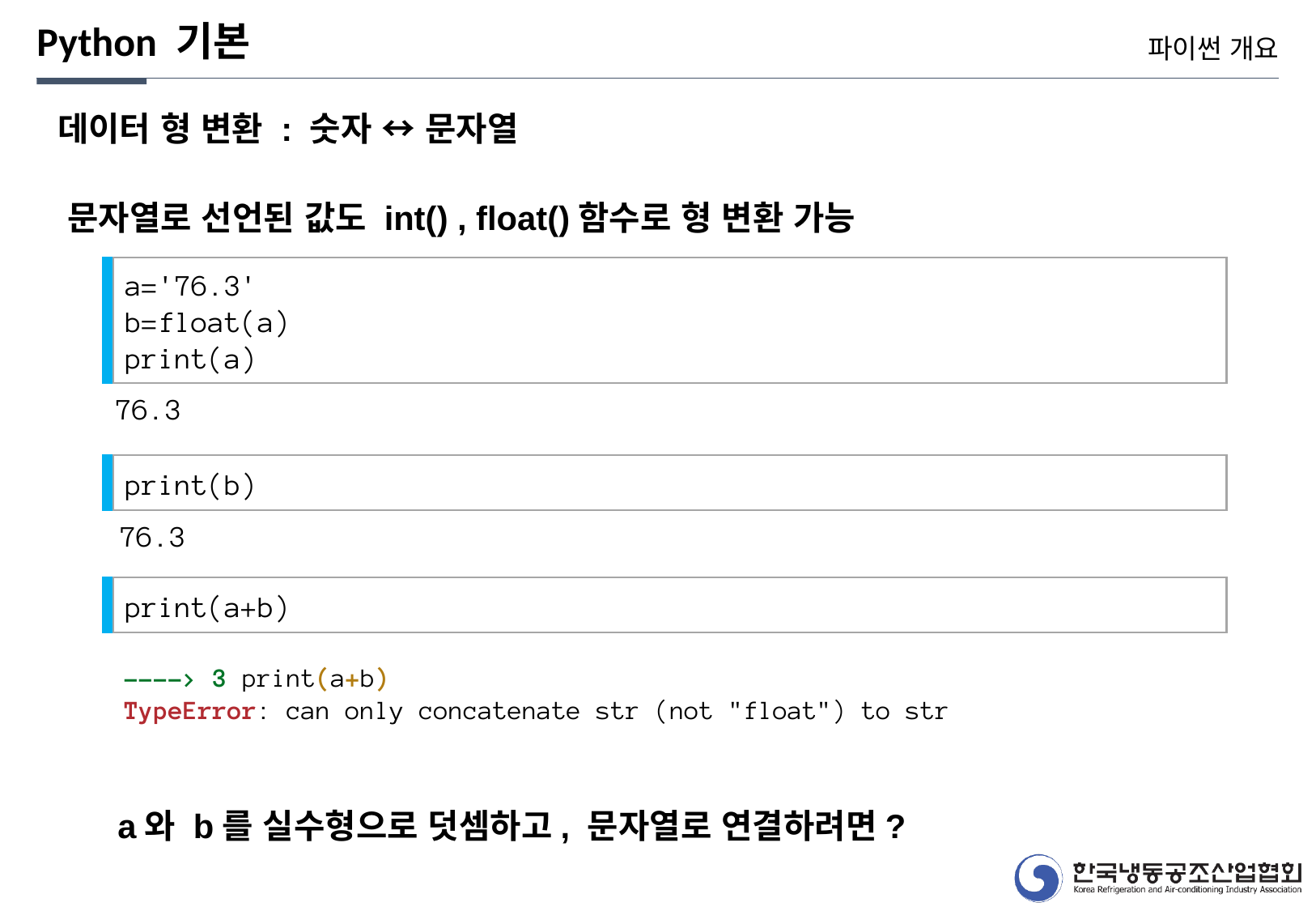

Python 기본
파이썬 개요
데이터 형 변환 : 숫자 ↔ 문자열
문자열로 선언된 값도 int() , float()함수로 형 변환 가능

a='76.3'
b=float(a)
print(a)
76.3

print(b)
76.3

print(a+b)
----> 3 print(a+b)
TypeError: can only concatenate str (not "float") to str
a와 b를 실수형으로 덧셈하고, 문자열로 연결하려면?